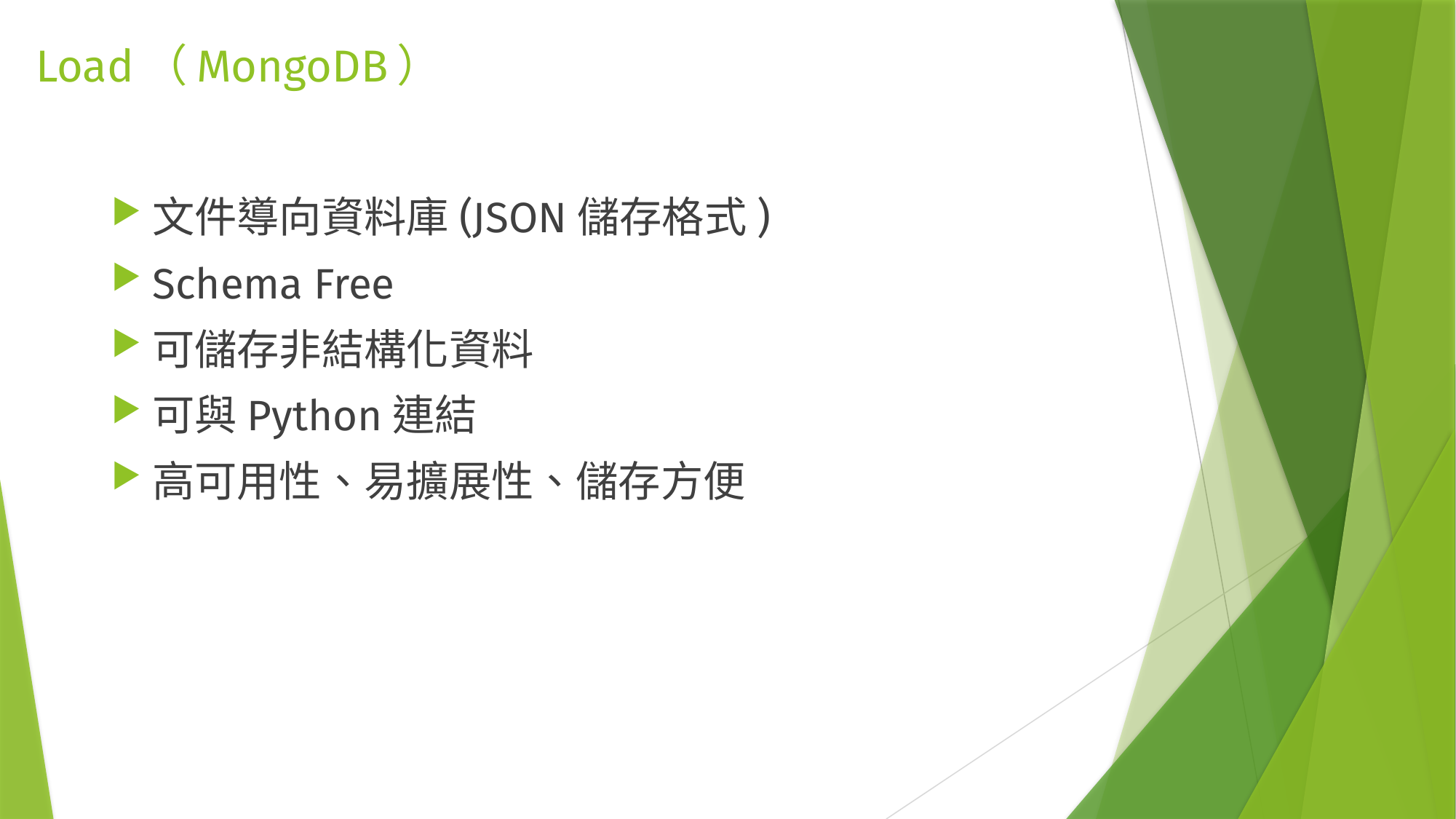

# Load（MongoDB）
文件導向資料庫(JSON儲存格式)
Schema Free
可儲存非結構化資料
可與Python連結
高可用性、易擴展性、儲存方便